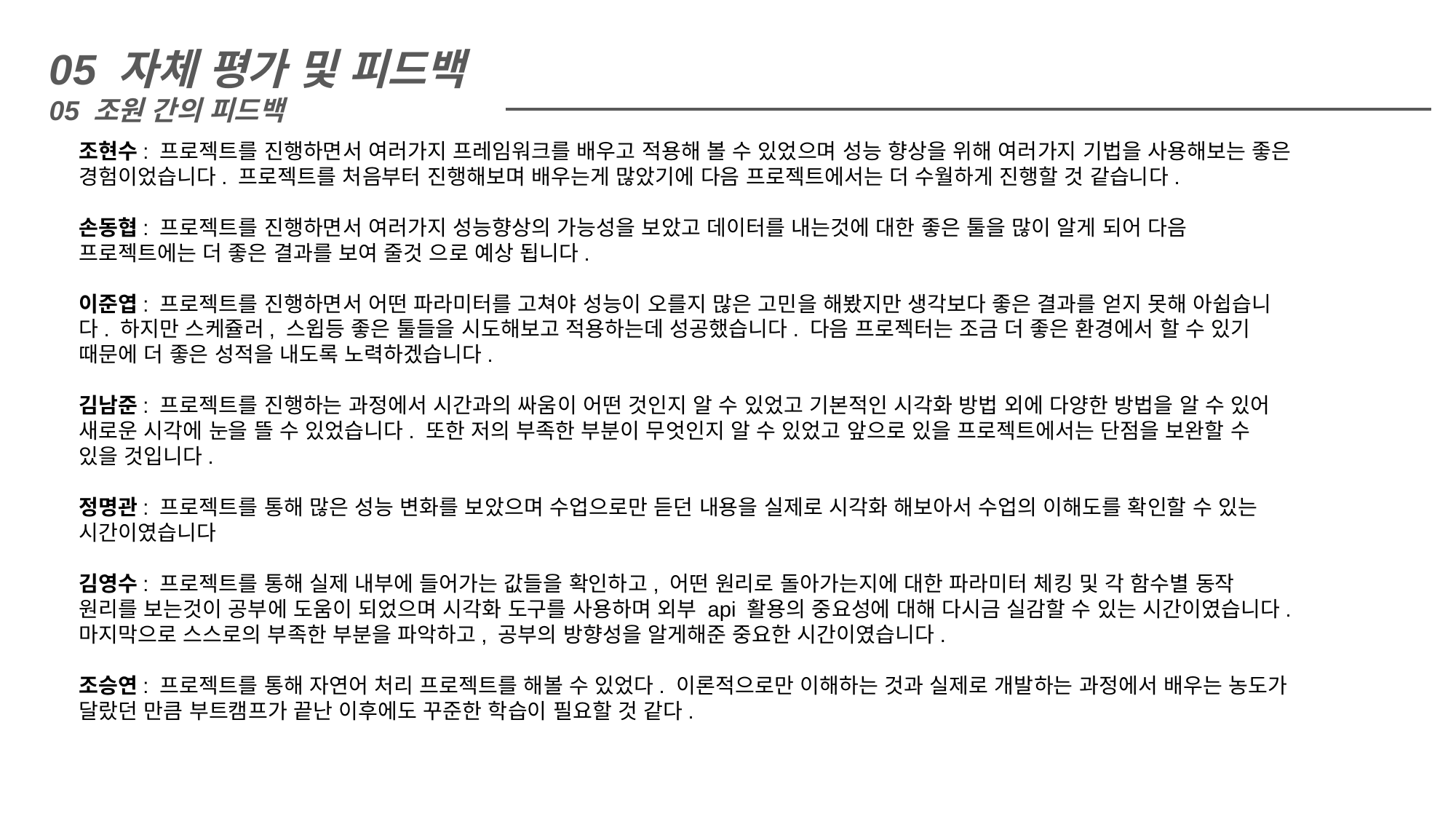

05 자체 평가 및 피드백
05 조원 간의 피드백
조현수: 프로젝트를 진행하면서 여러가지 프레임워크를 배우고 적용해 볼 수 있었으며 성능 향상을 위해 여러가지 기법을 사용해보는 좋은 경험이었습니다. 프로젝트를 처음부터 진행해보며 배우는게 많았기에 다음 프로젝트에서는 더 수월하게 진행할 것 같습니다.

손동협: 프로젝트를 진행하면서 여러가지 성능향상의 가능성을 보았고 데이터를 내는것에 대한 좋은 툴을 많이 알게 되어 다음 프로젝트에는 더 좋은 결과를 보여 줄것 으로 예상 됩니다.

이준엽: 프로젝트를 진행하면서 어떤 파라미터를 고쳐야 성능이 오를지 많은 고민을 해봤지만 생각보다 좋은 결과를 얻지 못해 아쉽습니다. 하지만 스케쥴러, 스윕등 좋은 툴들을 시도해보고 적용하는데 성공했습니다. 다음 프로젝터는 조금 더 좋은 환경에서 할 수 있기 때문에 더 좋은 성적을 내도록 노력하겠습니다.

김남준: 프로젝트를 진행하는 과정에서 시간과의 싸움이 어떤 것인지 알 수 있었고 기본적인 시각화 방법 외에 다양한 방법을 알 수 있어 새로운 시각에 눈을 뜰 수 있었습니다. 또한 저의 부족한 부분이 무엇인지 알 수 있었고 앞으로 있을 프로젝트에서는 단점을 보완할 수 있을 것입니다.

정명관: 프로젝트를 통해 많은 성능 변화를 보았으며 수업으로만 듣던 내용을 실제로 시각화 해보아서 수업의 이해도를 확인할 수 있는 시간이였습니다

김영수: 프로젝트를 통해 실제 내부에 들어가는 값들을 확인하고, 어떤 원리로 돌아가는지에 대한 파라미터 체킹 및 각 함수별 동작 원리를 보는것이 공부에 도움이 되었으며 시각화 도구를 사용하며 외부 api 활용의 중요성에 대해 다시금 실감할 수 있는 시간이였습니다. 마지막으로 스스로의 부족한 부분을 파악하고, 공부의 방향성을 알게해준 중요한 시간이였습니다.

조승연: 프로젝트를 통해 자연어 처리 프로젝트를 해볼 수 있었다. 이론적으로만 이해하는 것과 실제로 개발하는 과정에서 배우는 농도가 달랐던 만큼 부트캠프가 끝난 이후에도 꾸준한 학습이 필요할 것 같다.